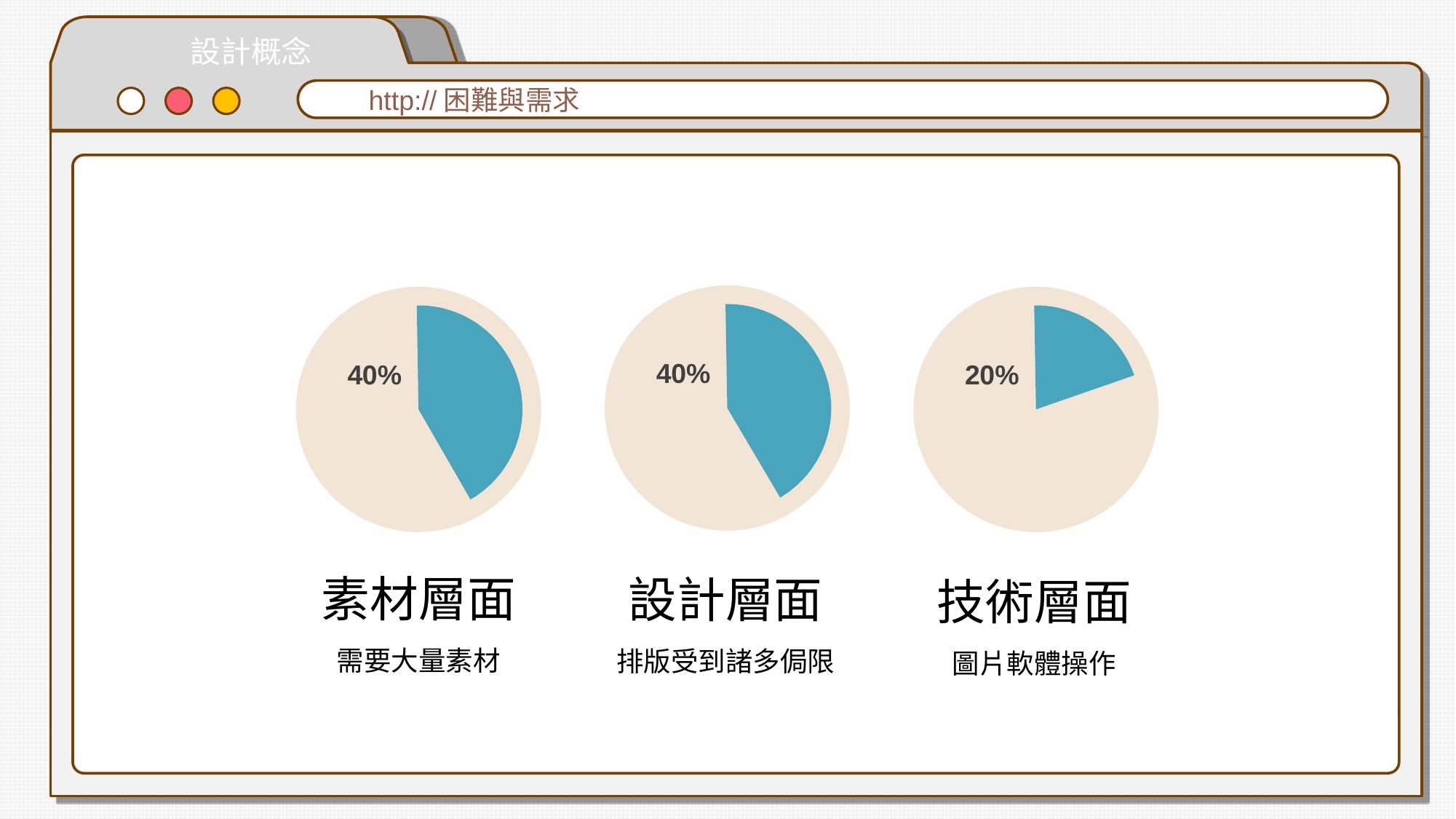

設計概念
http://困難與需求

40%
40%
20%

素材層面
需要大量素材
設計層面
排版受到諸多侷限
技術層面
圖片軟體操作